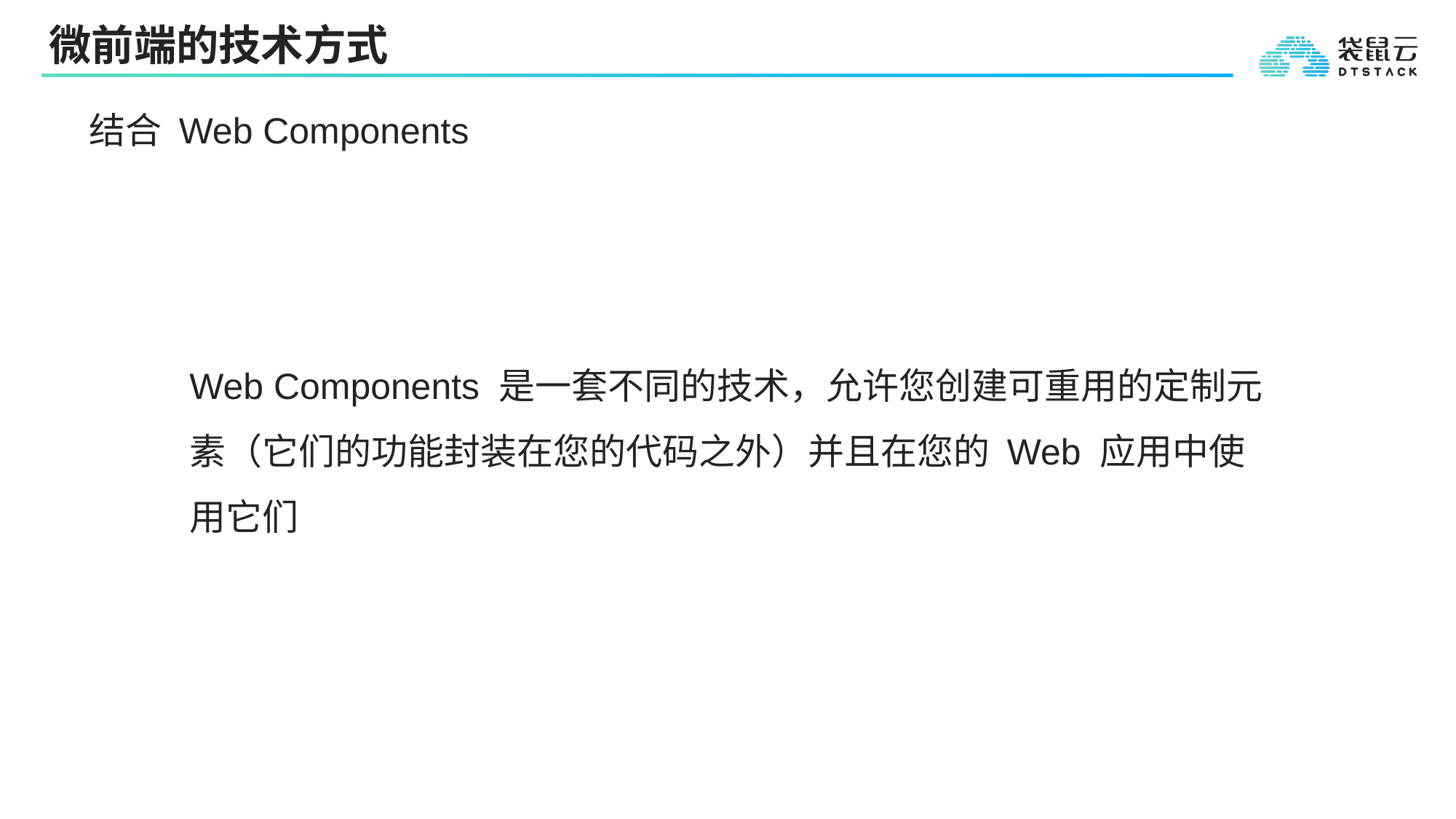

# 微前端的技术方式
结合 Web Components
Web Components 是一套不同的技术，允许您创建可重用的定制元素（它们的功能封装在您的代码之外）并且在您的 Web 应用中使用它们